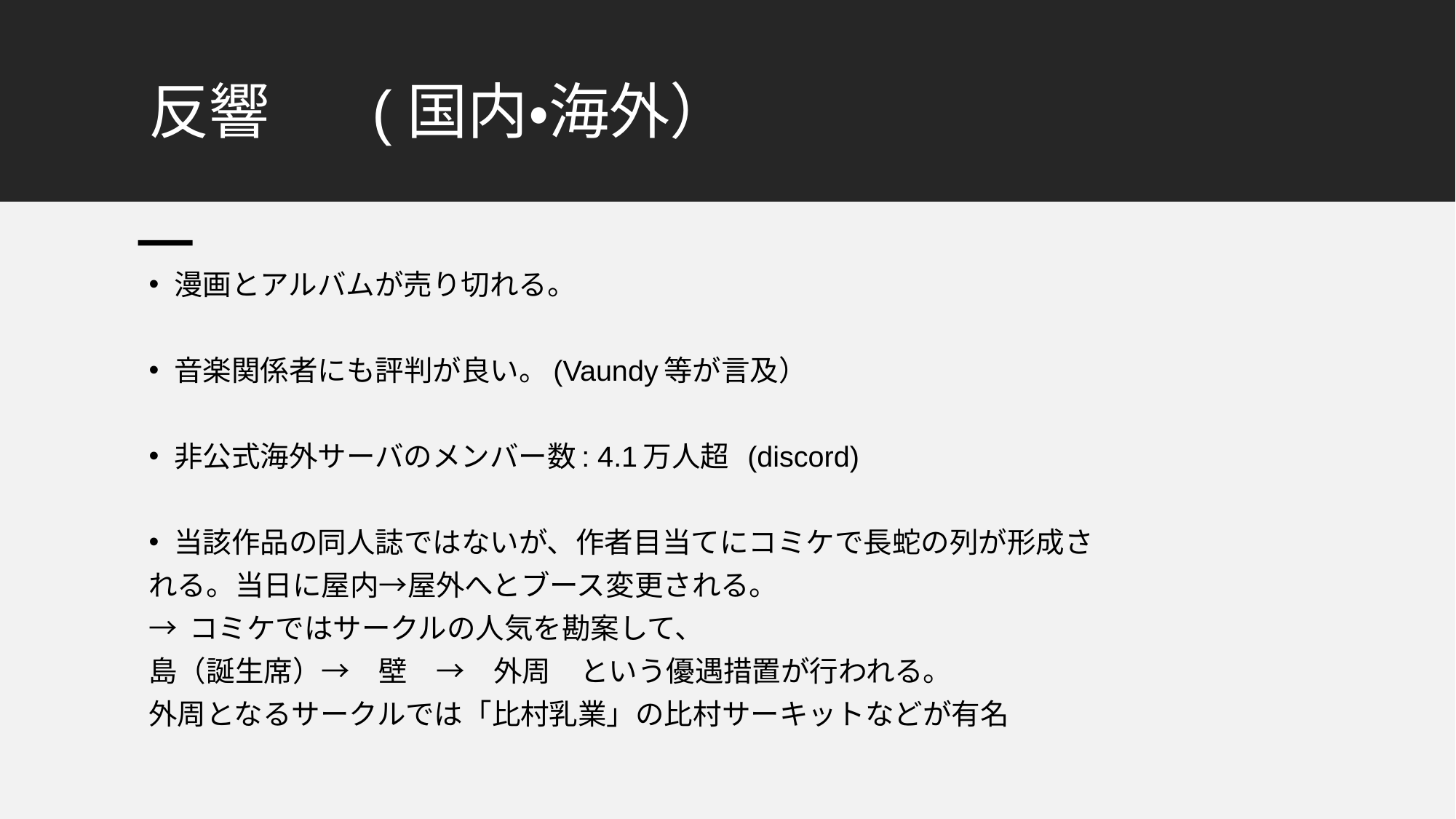

# 反響  　(国内・海外）

漫画とアルバムが売り切れる。

音楽関係者にも評判が良い。(Vaundy等が言及）

非公式海外サーバのメンバー数: 4.1万人超  (discord)

当該作品の同人誌ではないが、作者目当てにコミケで長蛇の列が形成さ
れる。当日に屋内→屋外へとブース変更される。
→ コミケではサークルの人気を勘案して、
島（誕生席）→　壁　→　外周　という優遇措置が行われる。
外周となるサークルでは「比村乳業」の比村サーキットなどが有名